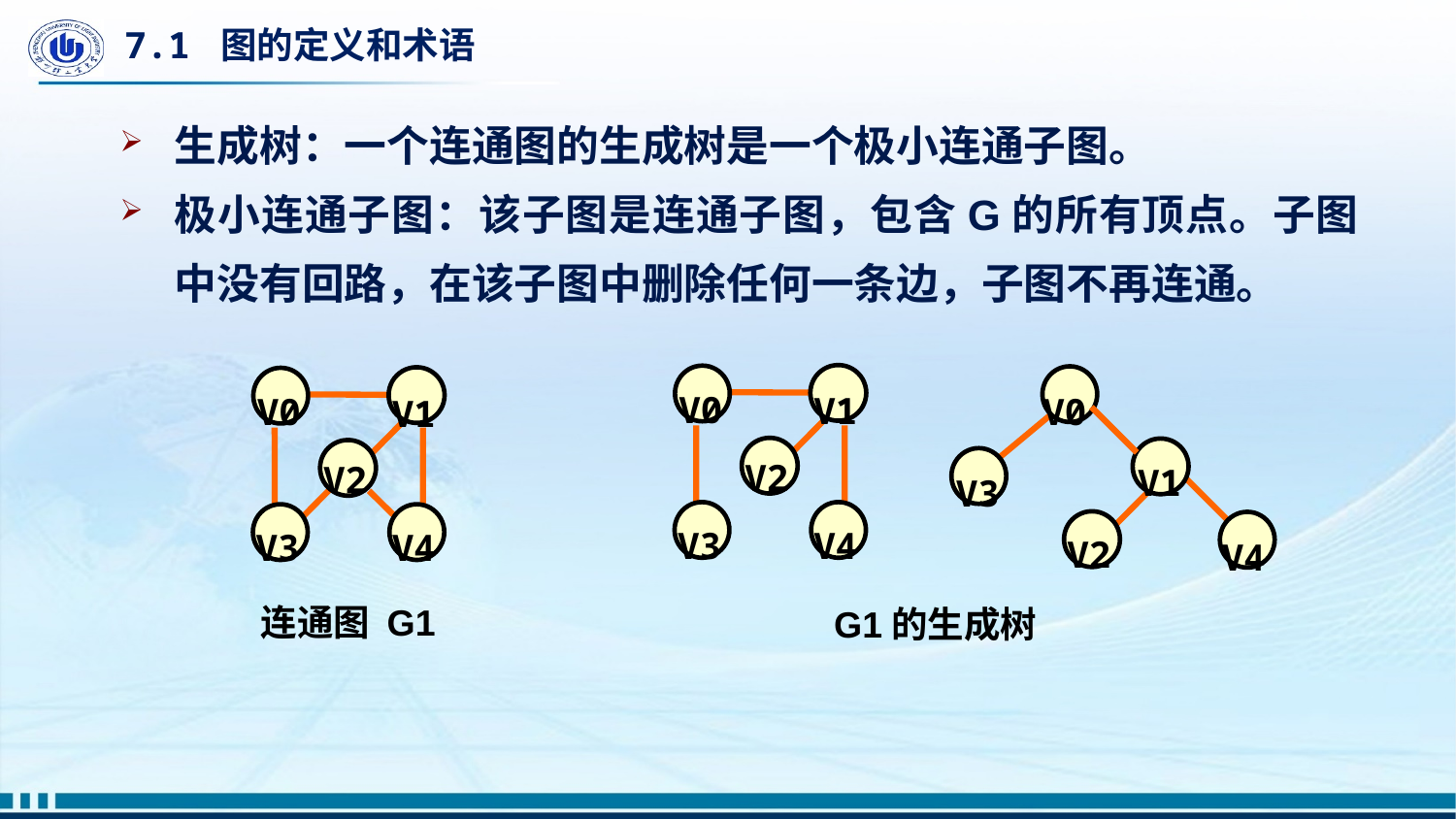

# 7.1 图的定义和术语
生成树：一个连通图的生成树是一个极小连通子图。
极小连通子图：该子图是连通子图，包含G的所有顶点。子图中没有回路，在该子图中删除任何一条边，子图不再连通。
 V0

 V1

 V2

 V3

 V4

 V0

 V1

 V3

 V2

 V4

G1的生成树
 V0

 V1

 V2

 V3

 V4

连通图 G1